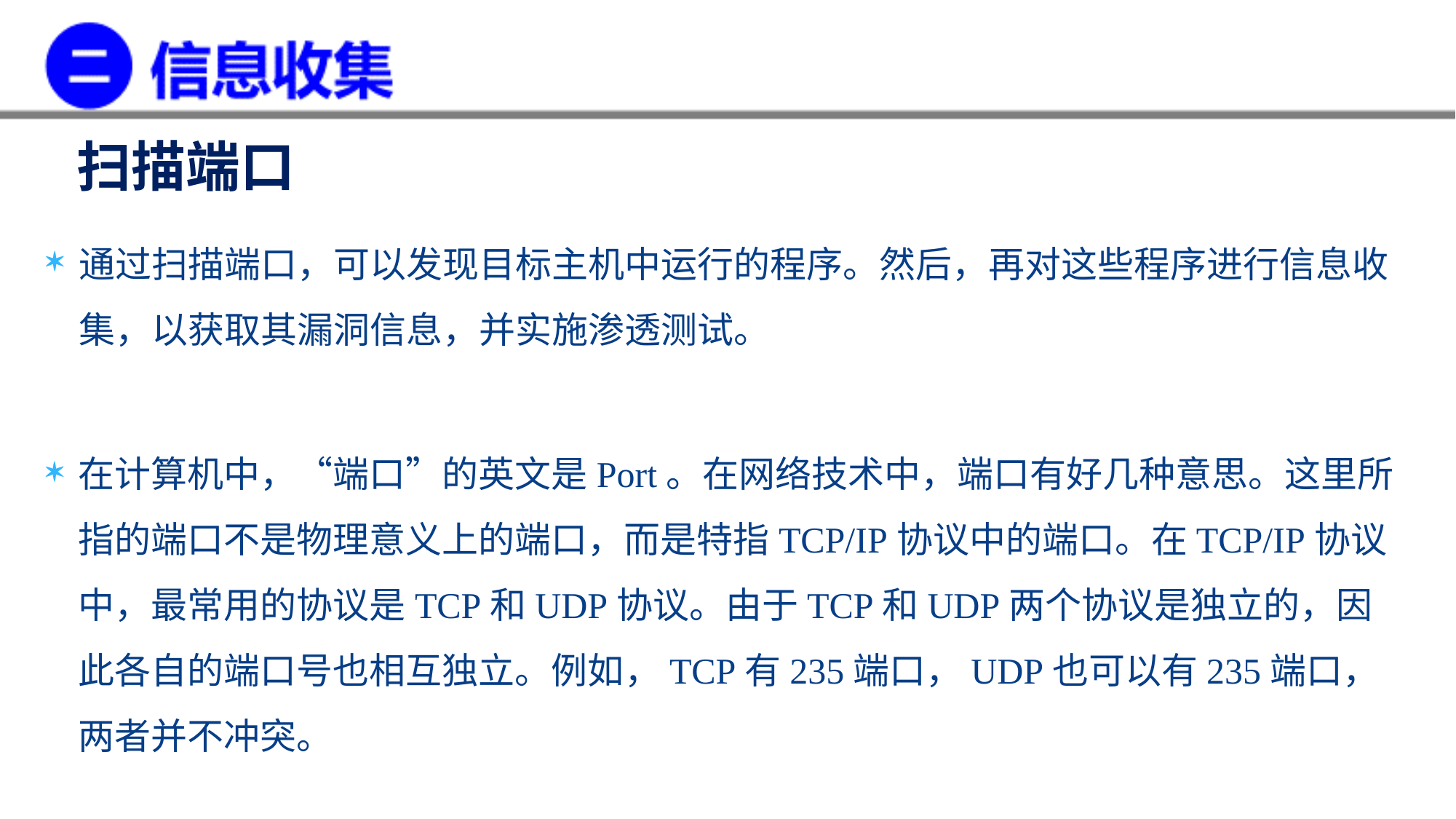

扫描端口
通过扫描端口，可以发现目标主机中运行的程序。然后，再对这些程序进行信息收集，以获取其漏洞信息，并实施渗透测试。
在计算机中，“端口”的英文是Port。在网络技术中，端口有好几种意思。这里所指的端口不是物理意义上的端口，而是特指TCP/IP协议中的端口。在TCP/IP协议中，最常用的协议是TCP和UDP协议。由于TCP和UDP两个协议是独立的，因此各自的端口号也相互独立。例如，TCP有235端口，UDP也可以有235端口，两者并不冲突。